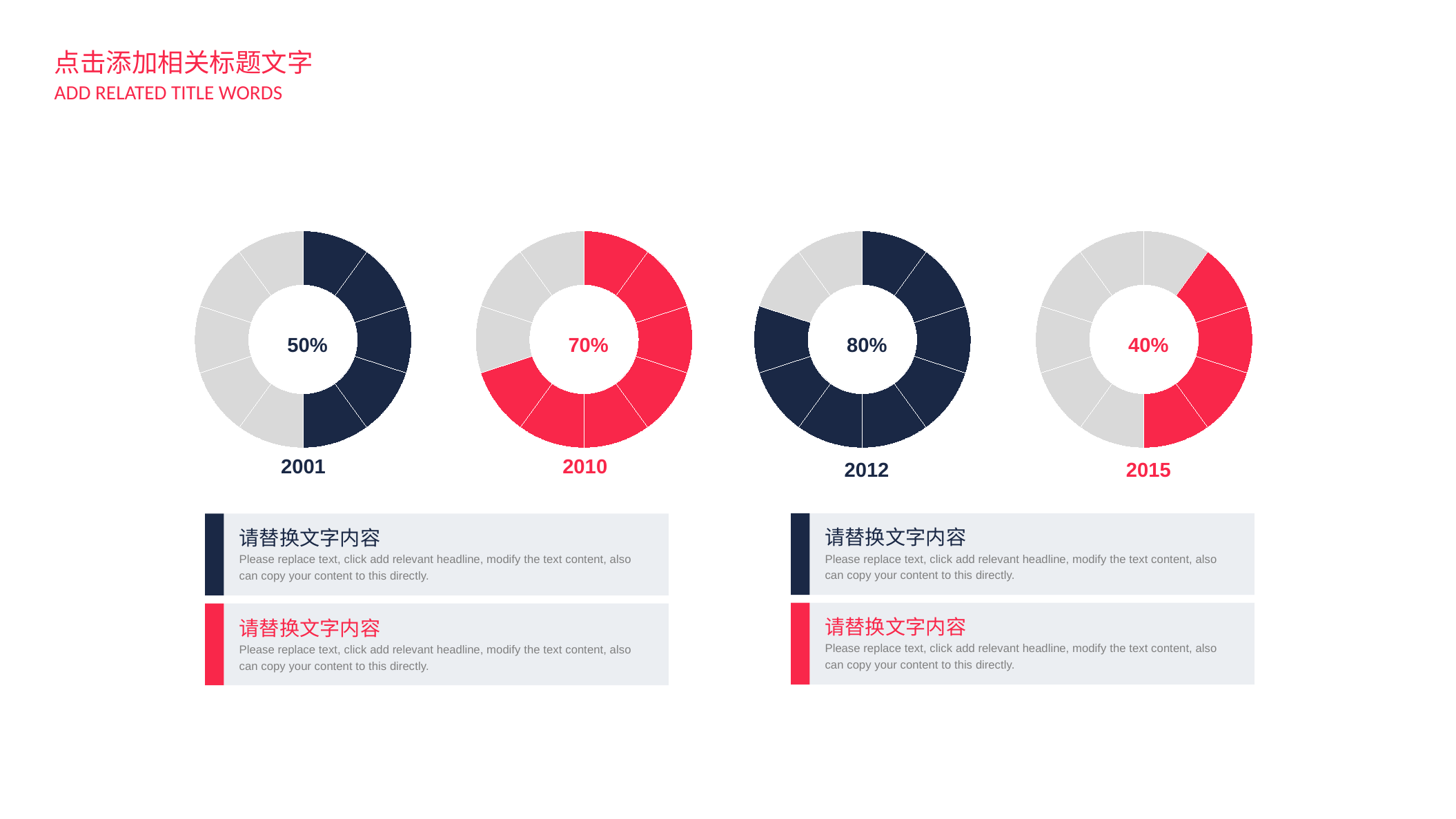

点击添加相关标题文字
ADD RELATED TITLE WORDS

### Chart

| Category |  |
|---|---|

### Chart

| Category |  |
|---|---|

### Chart

| Category |  |
|---|---|

### Chart

| Category |  |
|---|---|
50%
70%
80%
40%
2001
2010
2012
2015

请替换文字内容
Please replace text, click add relevant headline, modify the text content, also can copy your content to this directly.
请替换文字内容
Please replace text, click add relevant headline, modify the text content, also can copy your content to this directly.

请替换文字内容
Please replace text, click add relevant headline, modify the text content, also can copy your content to this directly.
请替换文字内容
Please replace text, click add relevant headline, modify the text content, also can copy your content to this directly.